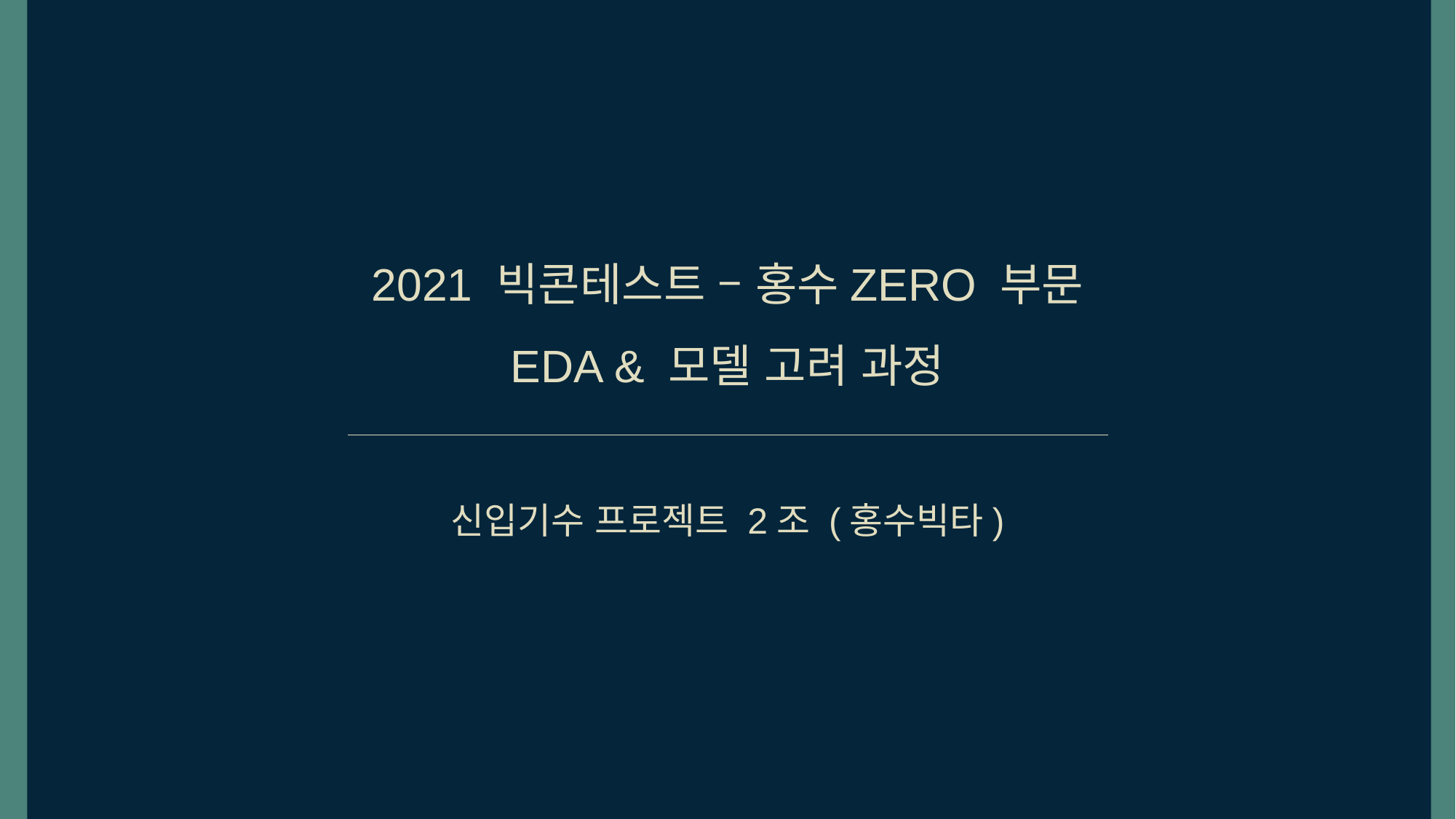

2021 빅콘테스트 – 홍수ZERO 부문
EDA & 모델 고려 과정
신입기수 프로젝트 2조 (홍수빅타)